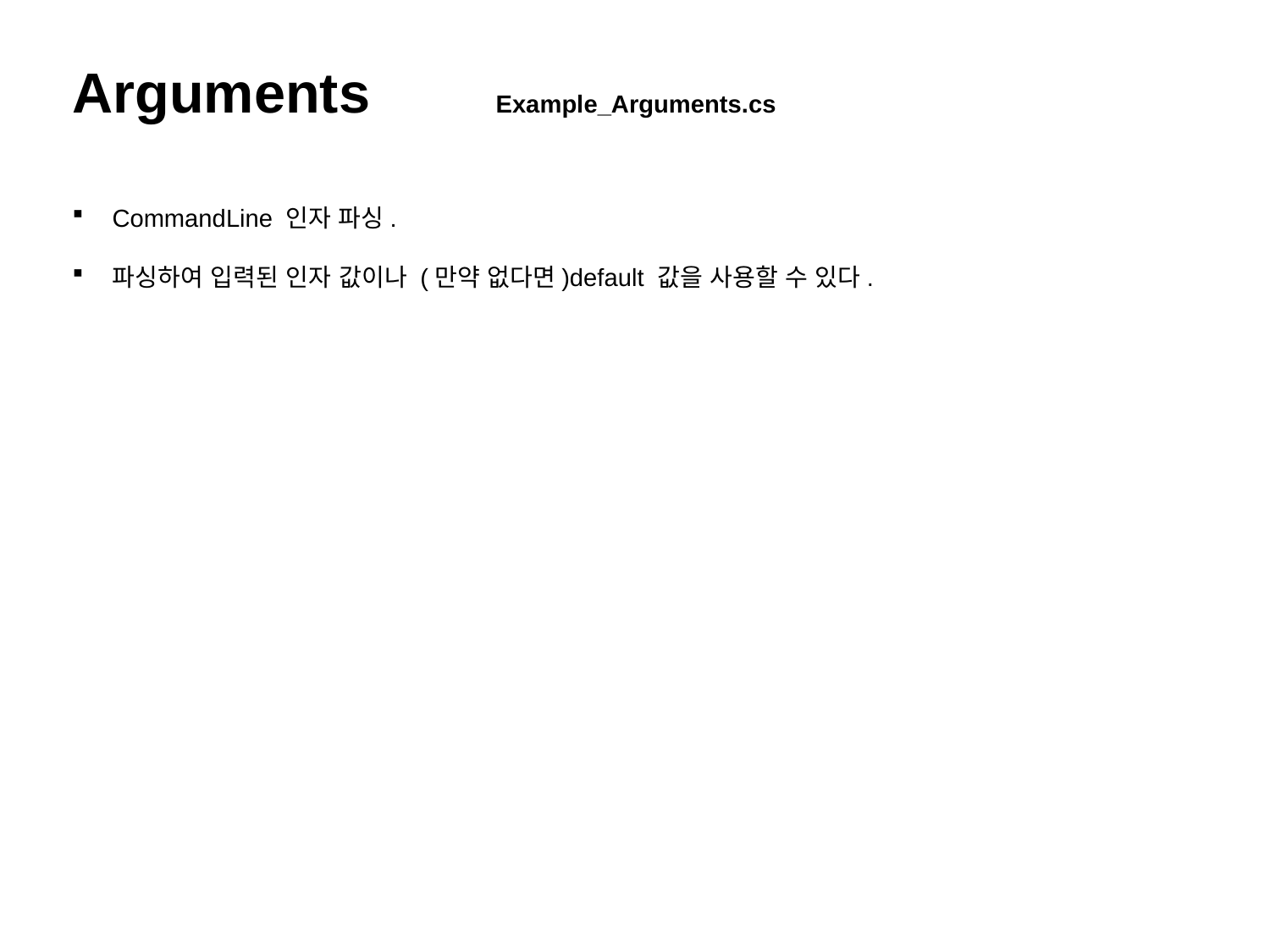

Arguments        Example_Arguments.cs
CommandLine 인자 파싱.
파싱하여 입력된 인자 값이나 (만약 없다면)default 값을 사용할 수 있다.